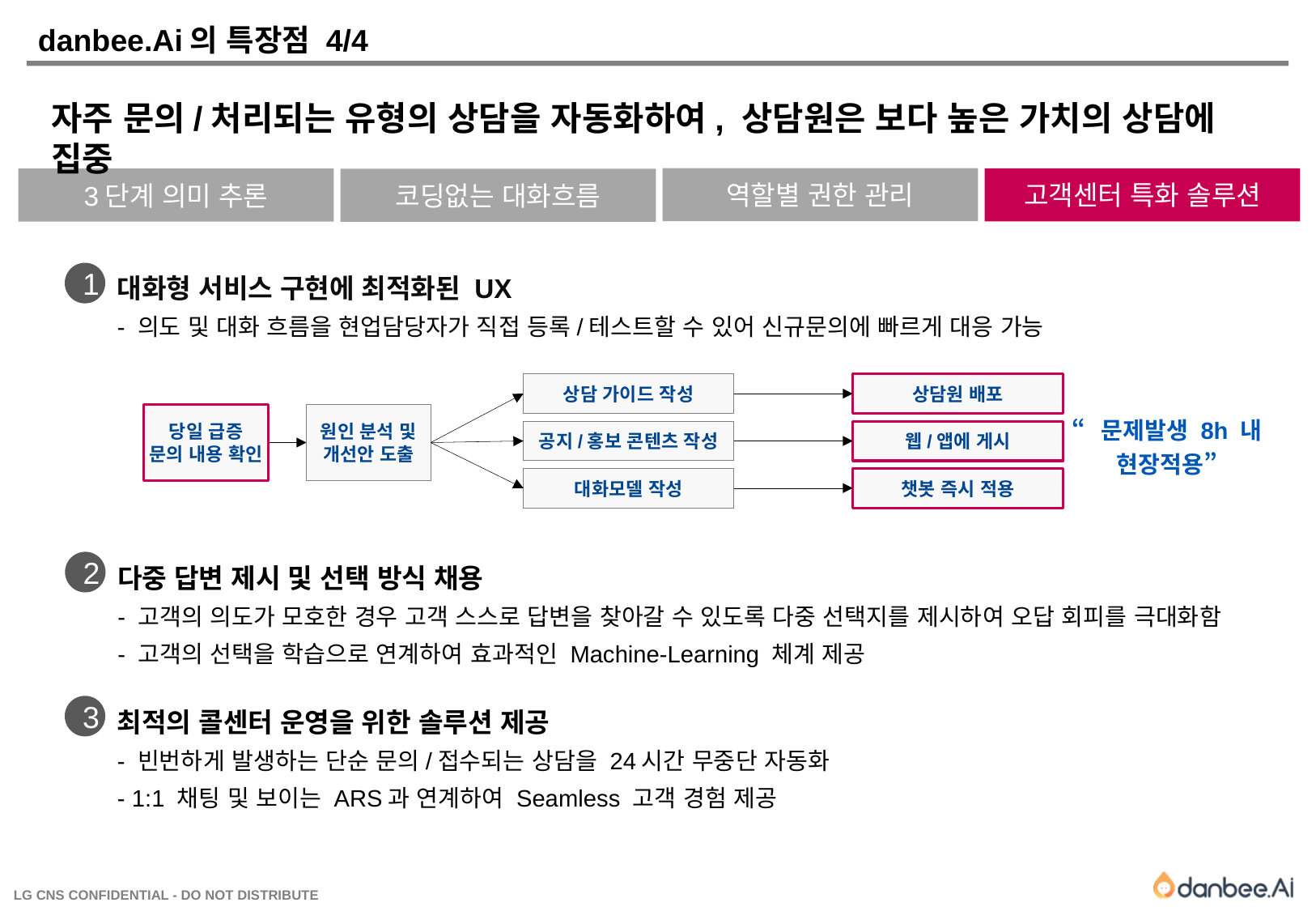

# danbee.Ai의 특장점 4/4
자주 문의/처리되는 유형의 상담을 자동화하여, 상담원은 보다 높은 가치의 상담에 집중
역할별 권한 관리
고객센터 특화 솔루션
3단계 의미 추론
코딩없는 대화흐름
대화형 서비스 구현에 최적화된 UX
- 의도 및 대화 흐름을 현업담당자가 직접 등록/테스트할 수 있어 신규문의에 빠르게 대응 가능
1
상담 가이드 작성
공지/홍보 콘텐츠 작성
대화모델 작성
상담원 배포
웹/앱에 게시
챗봇 즉시 적용
원인 분석 및
개선안 도출
당일 급증
문의 내용 확인
“문제발생 8h 내
현장적용”
다중 답변 제시 및 선택 방식 채용
- 고객의 의도가 모호한 경우 고객 스스로 답변을 찾아갈 수 있도록 다중 선택지를 제시하여 오답 회피를 극대화함
- 고객의 선택을 학습으로 연계하여 효과적인 Machine-Learning 체계 제공
2
최적의 콜센터 운영을 위한 솔루션 제공
- 빈번하게 발생하는 단순 문의/접수되는 상담을 24시간 무중단 자동화
- 1:1 채팅 및 보이는 ARS과 연계하여 Seamless 고객 경험 제공
3